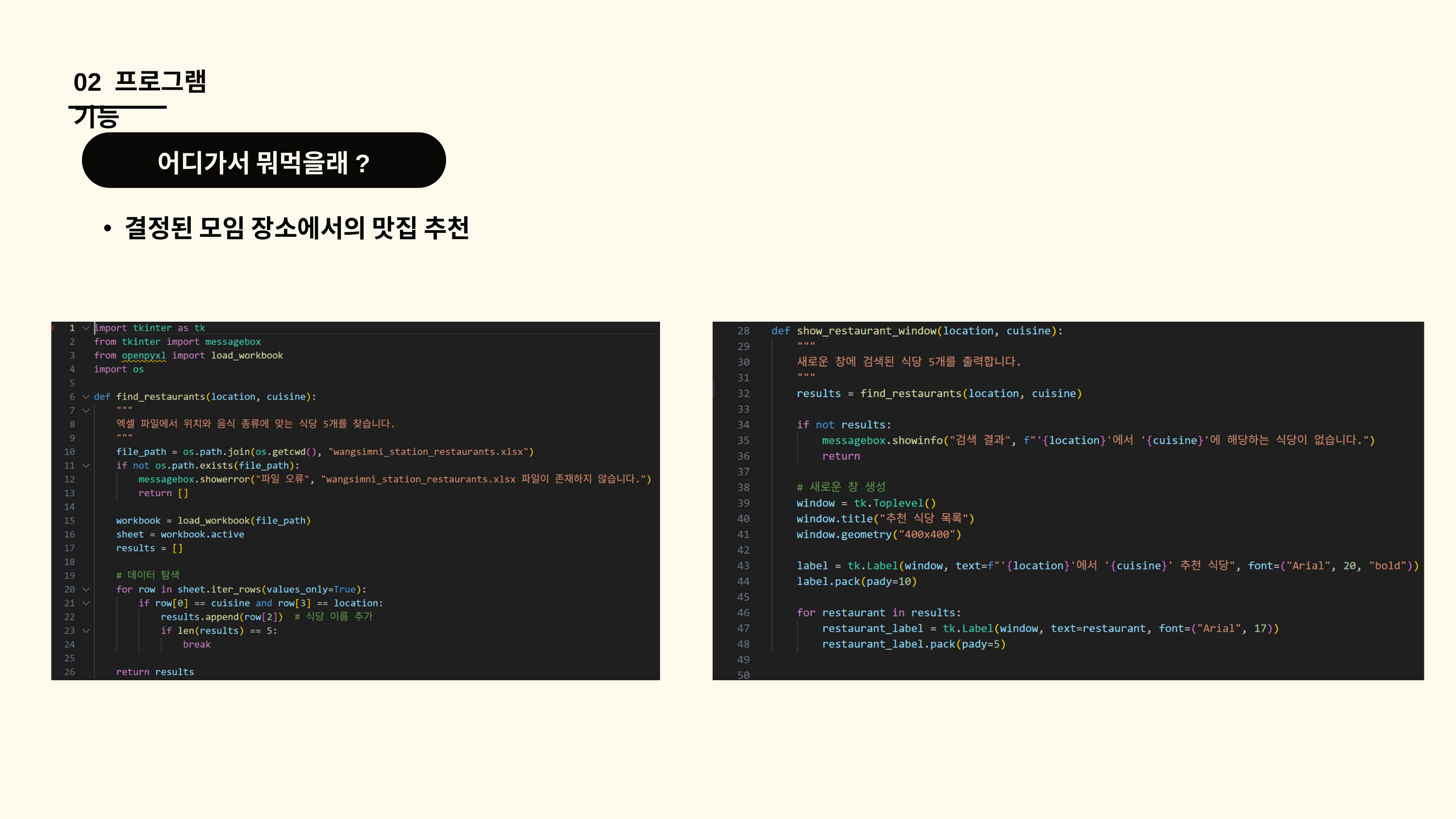

02 프로그램 기능

어디가서 뭐먹을래?
결정된 모임 장소에서의 맛집 추천